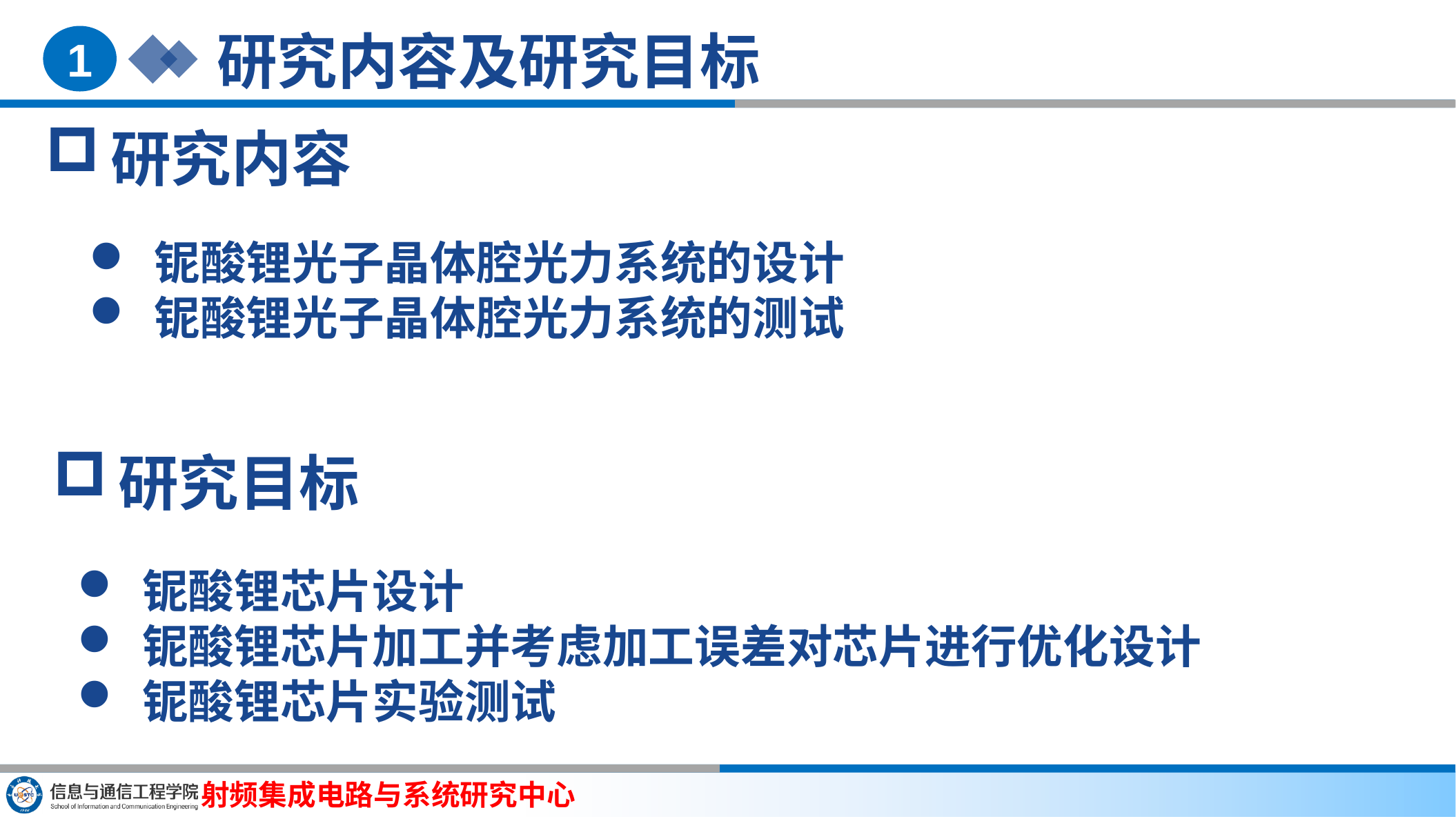

研究内容及研究目标
1

研究内容
铌酸锂光子晶体腔光力系统的设计
铌酸锂光子晶体腔光力系统的测试

研究目标
铌酸锂芯片设计
铌酸锂芯片加工并考虑加工误差对芯片进行优化设计
铌酸锂芯片实验测试